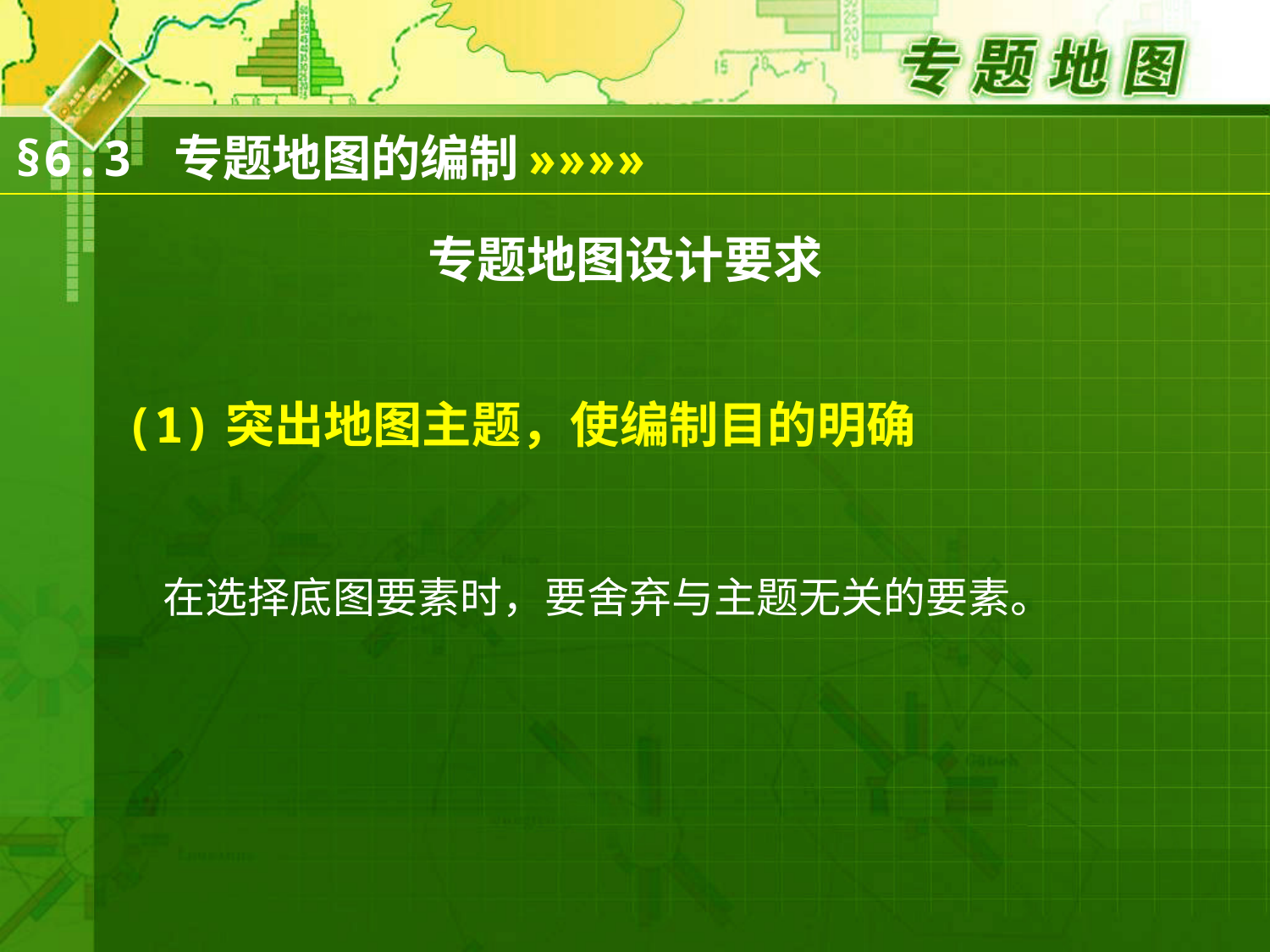

§6.3 专题地图的编制
»»»»
# 专题地图设计要求
(1)突出地图主题，使编制目的明确

   在选择底图要素时，要舍弃与主题无关的要素。